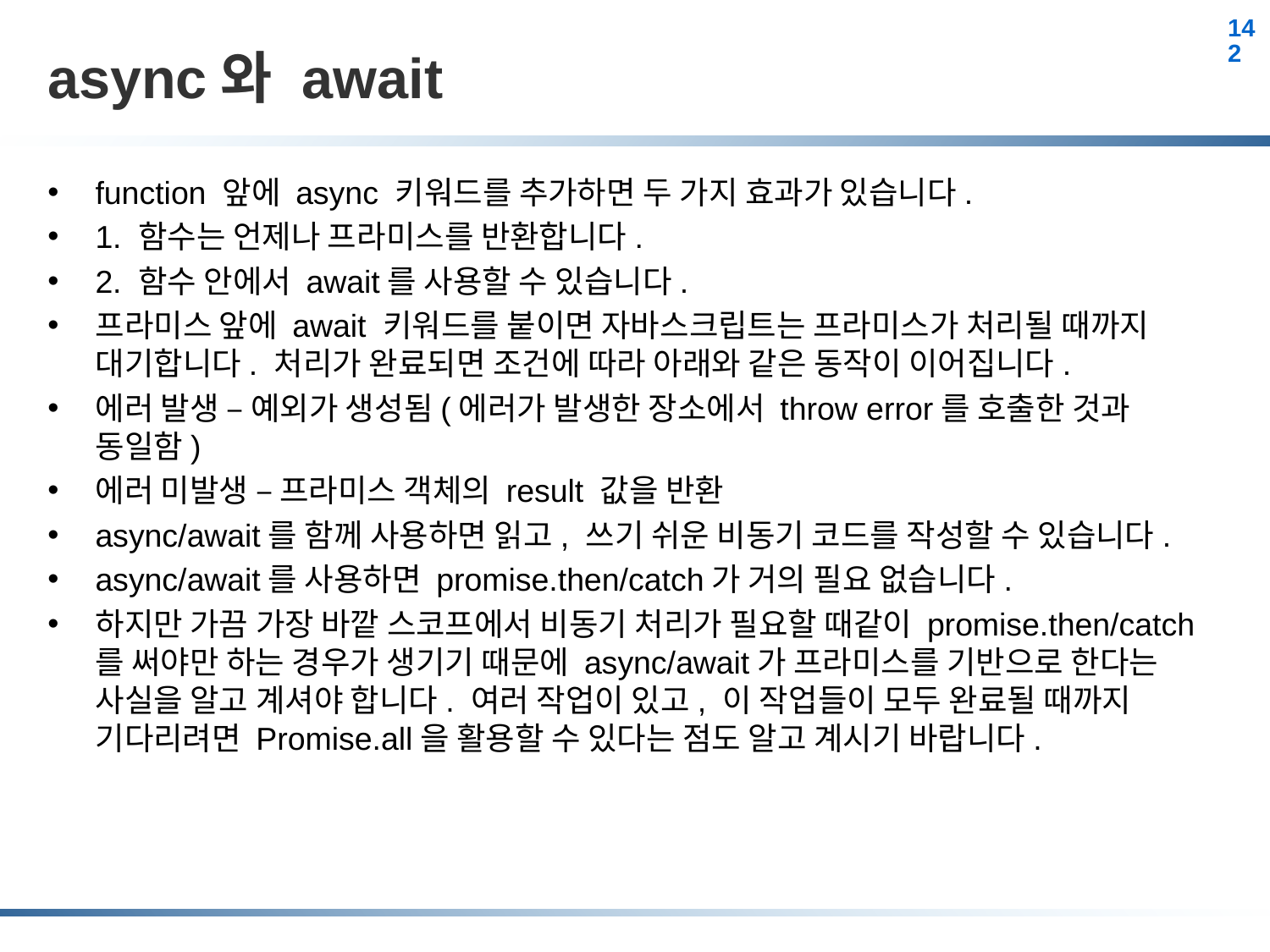

# async와 await
function 앞에 async 키워드를 추가하면 두 가지 효과가 있습니다.
1. 함수는 언제나 프라미스를 반환합니다.
2. 함수 안에서 await를 사용할 수 있습니다.
프라미스 앞에 await 키워드를 붙이면 자바스크립트는 프라미스가 처리될 때까지 대기합니다. 처리가 완료되면 조건에 따라 아래와 같은 동작이 이어집니다.
에러 발생 – 예외가 생성됨(에러가 발생한 장소에서 throw error를 호출한 것과 동일함)
에러 미발생 – 프라미스 객체의 result 값을 반환
async/await를 함께 사용하면 읽고, 쓰기 쉬운 비동기 코드를 작성할 수 있습니다.
async/await를 사용하면 promise.then/catch가 거의 필요 없습니다.
하지만 가끔 가장 바깥 스코프에서 비동기 처리가 필요할 때같이 promise.then/catch를 써야만 하는 경우가 생기기 때문에 async/await가 프라미스를 기반으로 한다는 사실을 알고 계셔야 합니다. 여러 작업이 있고, 이 작업들이 모두 완료될 때까지 기다리려면 Promise.all을 활용할 수 있다는 점도 알고 계시기 바랍니다.

142